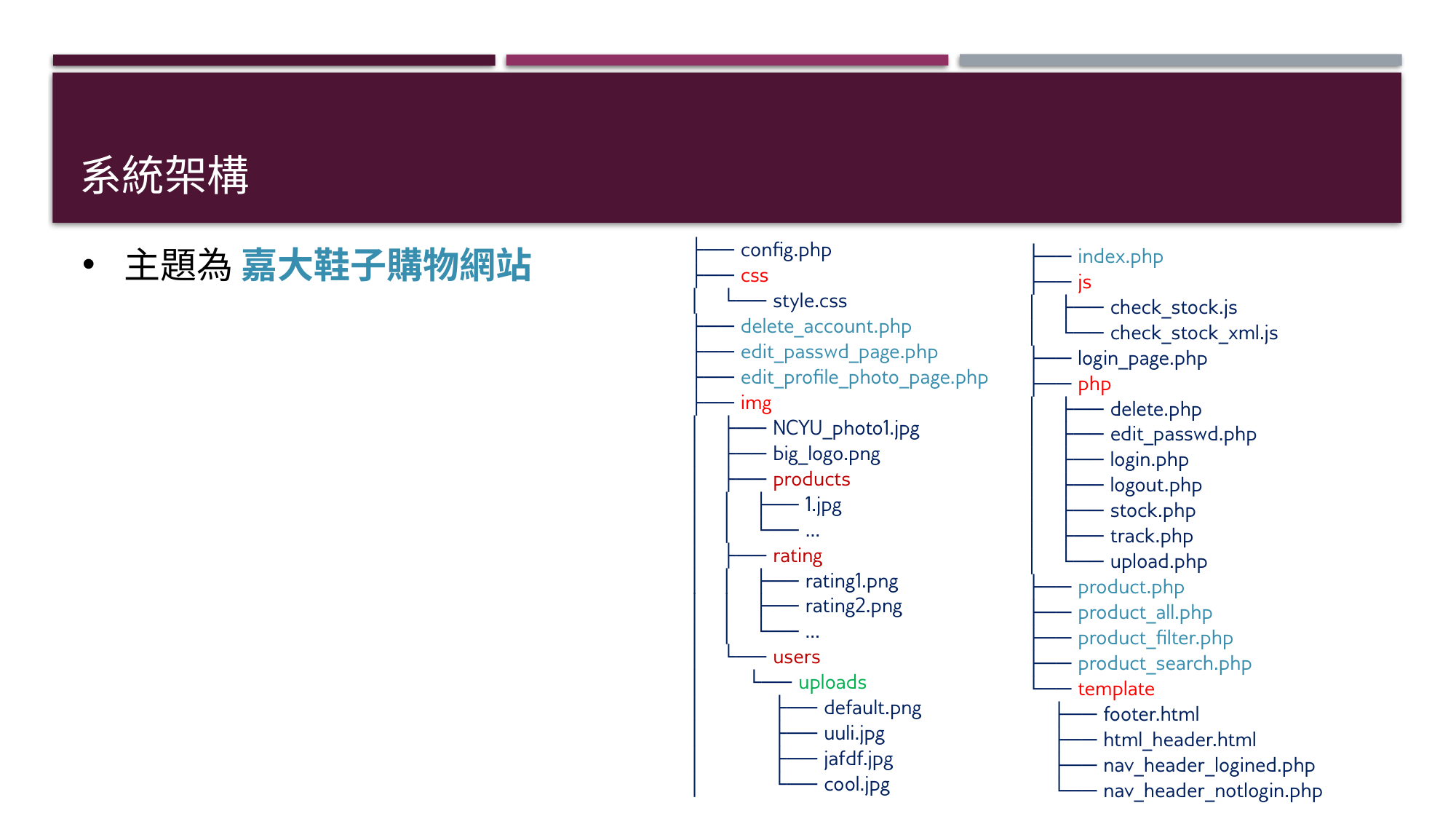

# 系統架構
├── config.php
├── css
│   └── style.css
├── delete_account.php
├── edit_passwd_page.php
├── edit_profile_photo_page.php
├── img
│   ├── NCYU_photo1.jpg
│   ├── big_logo.png
│   ├── products
│   │   ├── 1.jpg
│   │   └── …
│   ├── rating
│   │   ├── rating1.png
│   │   ├── rating2.png
│   │   └── …
│   └── users
│       └── uploads
│           ├── default.png
│           ├── uuli.jpg
│           ├── jafdf.jpg
│           └── cool.jpg
主題為 嘉大鞋子購物網站
├── index.php
├── js
│   ├── check_stock.js
│   └── check_stock_xml.js
├── login_page.php
├── php
│   ├── delete.php
│   ├── edit_passwd.php
│   ├── login.php
│   ├── logout.php
│   ├── stock.php
│   ├── track.php
│   └── upload.php
├── product.php
├── product_all.php
├── product_filter.php
├── product_search.php
└── template
    ├── footer.html
    ├── html_header.html
    ├── nav_header_logined.php
    └── nav_header_notlogin.php